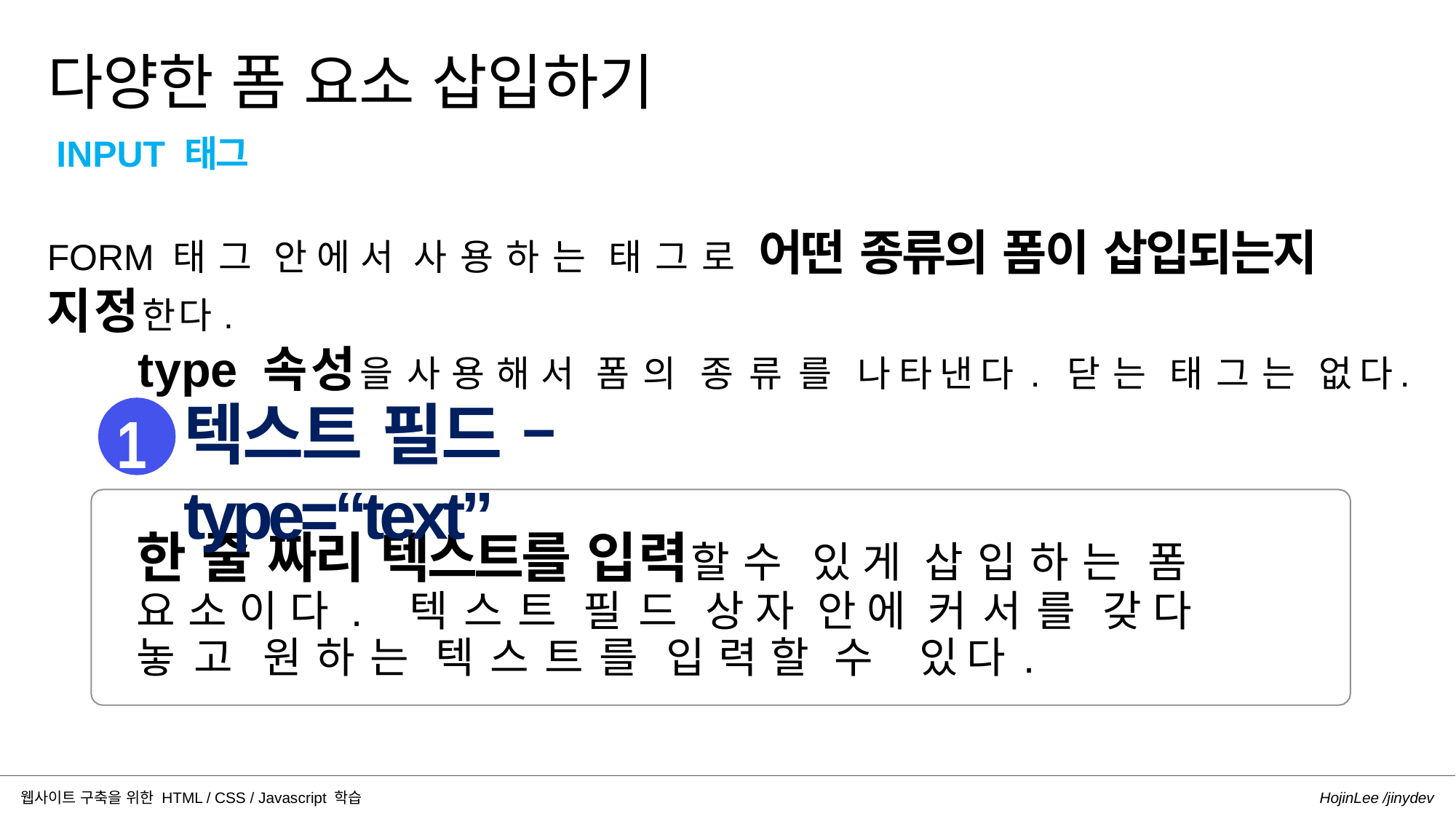

다양한 폼 요소 삽입하기
INPUT 태그
FORM 태그 안에서 사용하는 태그로 어떤 종류의 폼이 삽입되는지 지정한다.
type 속성을 사용해서 폼의 종류를 나타낸다. 닫는 태그는 없다.
텍스트 필드 – type=“text”

1

한 줄 짜리 텍스트를 입력할 수 있게 삽입하는 폼 요소이다. 텍스트 필드 상자 안에 커서를 갖다 놓고 원하는 텍스트를 입력할 수 있다.
HojinLee /jinydev
웹사이트 구축을 위한 HTML / CSS / Javascript 학습